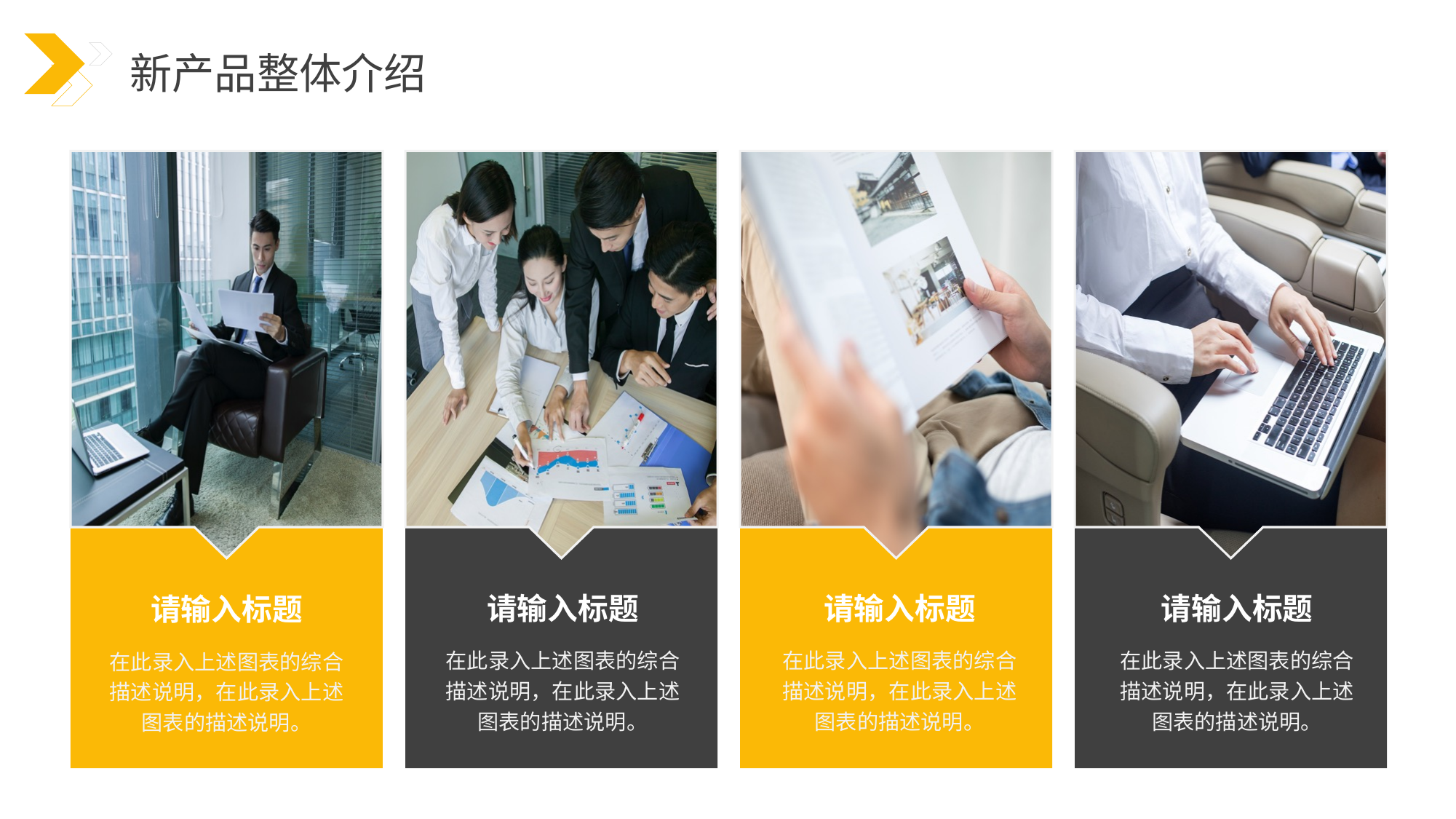

新产品整体介绍

请输入标题
请输入标题
请输入标题
请输入标题
在此录入上述图表的综合描述说明，在此录入上述图表的描述说明。
在此录入上述图表的综合描述说明，在此录入上述图表的描述说明。
在此录入上述图表的综合描述说明，在此录入上述图表的描述说明。
在此录入上述图表的综合描述说明，在此录入上述图表的描述说明。